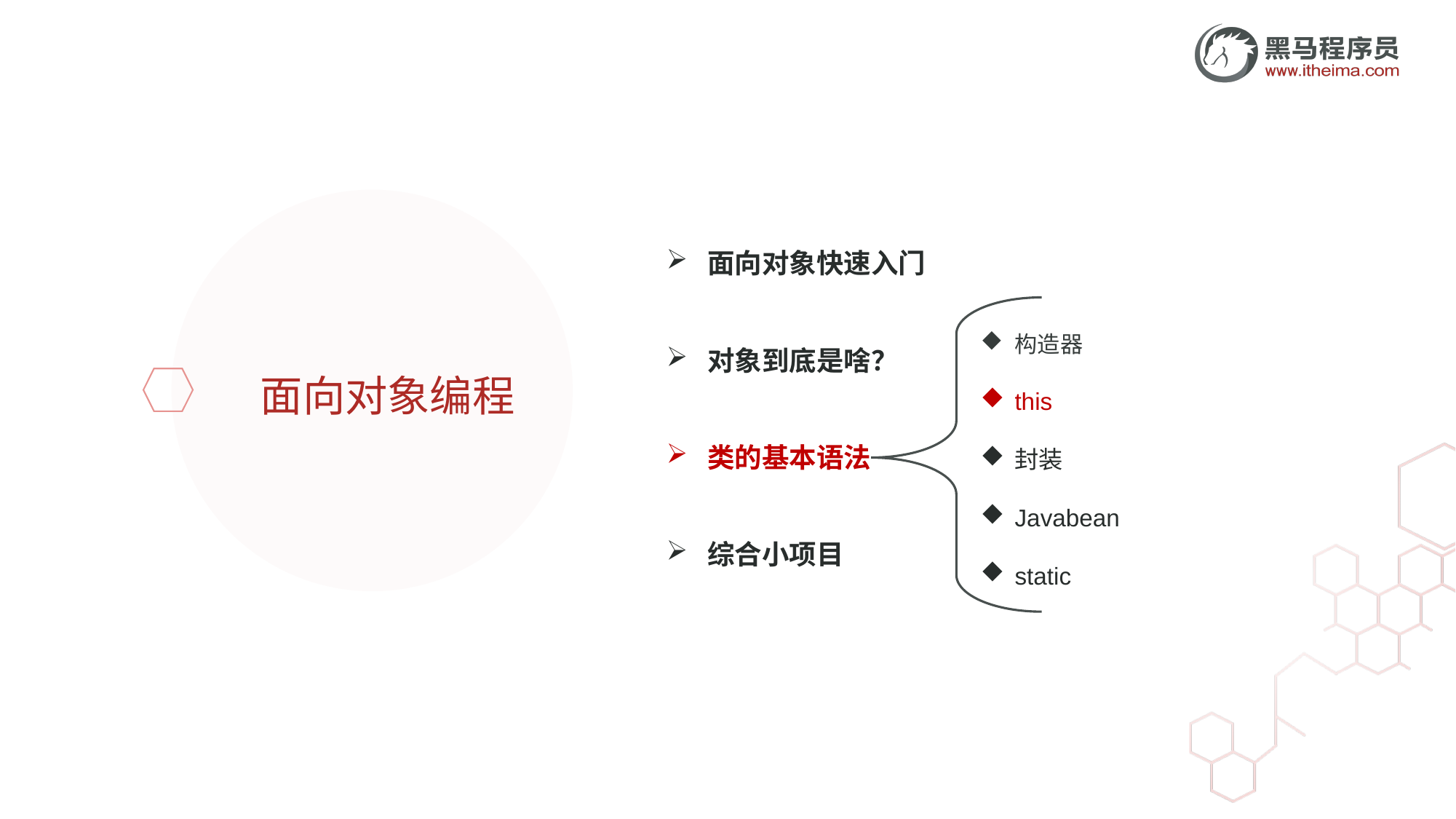

面向对象快速入门
对象到底是啥？
类的基本语法
综合小项目

构造器
this
封装
Javabean
static